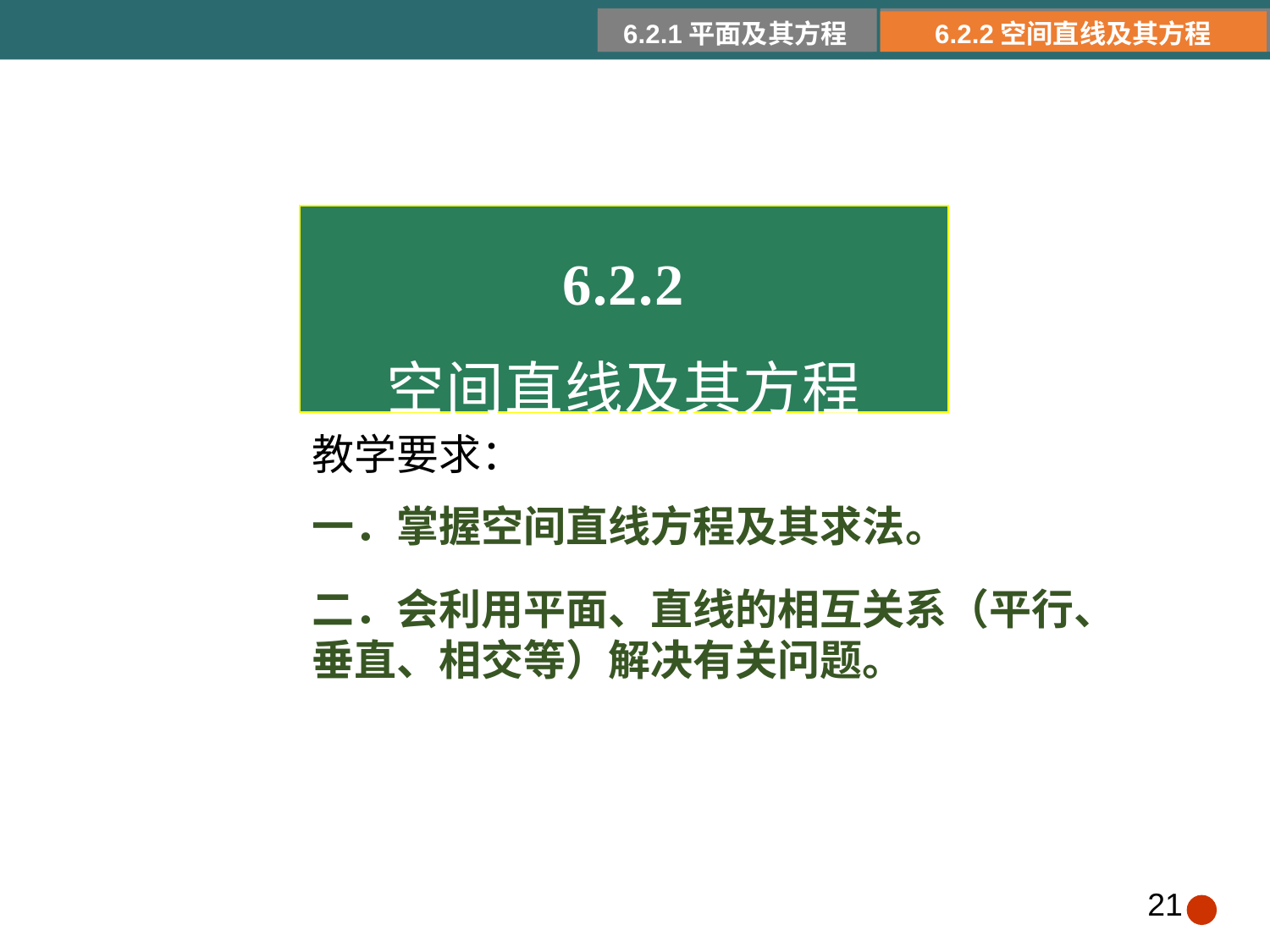

6.2.1平面及其方程
6.2.2空间直线及其方程
6.2.2
空间直线及其方程
教学要求：
一．掌握空间直线方程及其求法。
二．会利用平面、直线的相互关系（平行、垂直、相交等）解决有关问题。
21